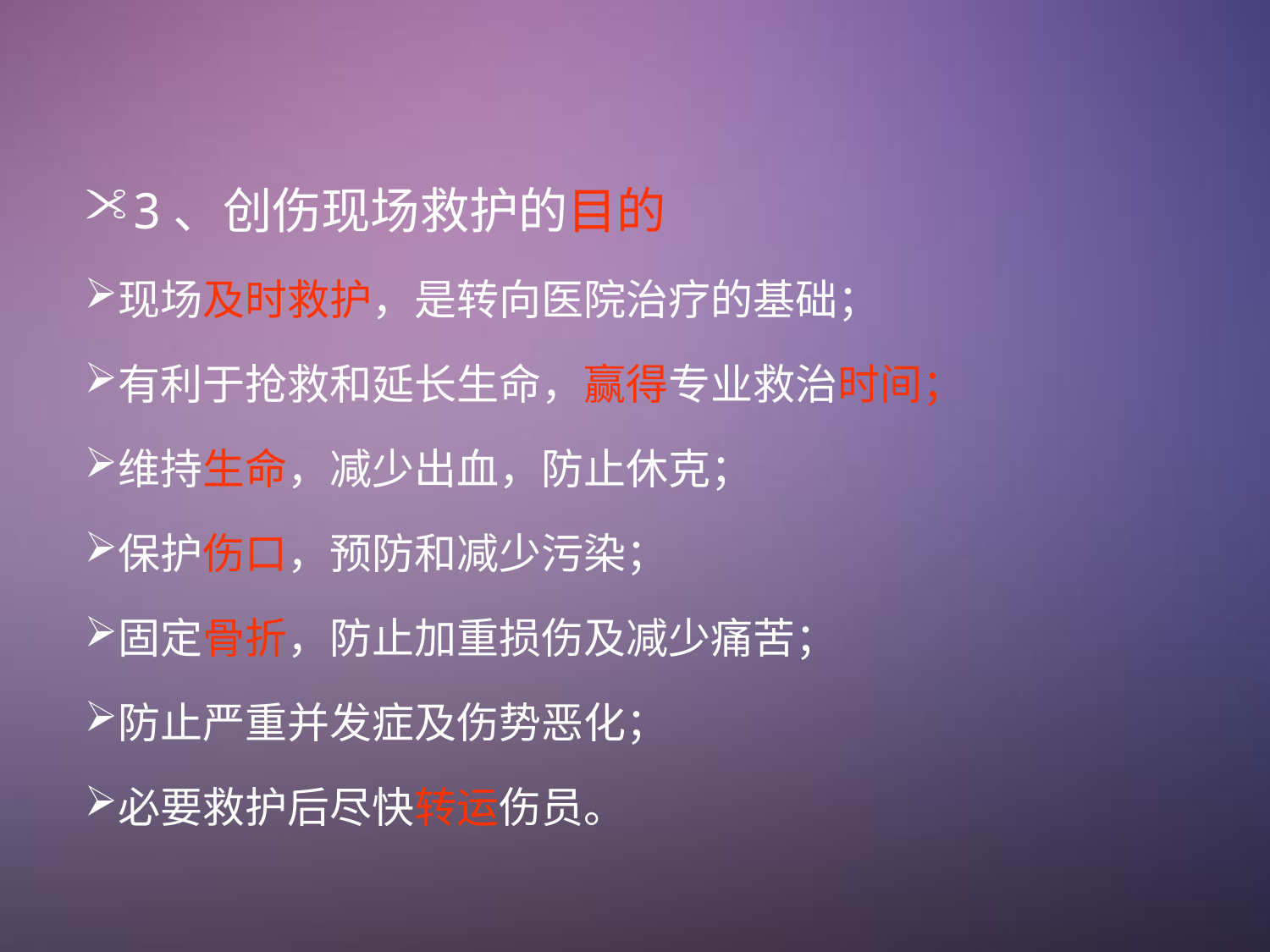

3、创伤现场救护的目的
现场及时救护，是转向医院治疗的基础；
有利于抢救和延长生命，赢得专业救治时间；
维持生命，减少出血，防止休克；
保护伤口，预防和减少污染；
固定骨折，防止加重损伤及减少痛苦；
防止严重并发症及伤势恶化；
必要救护后尽快转运伤员。